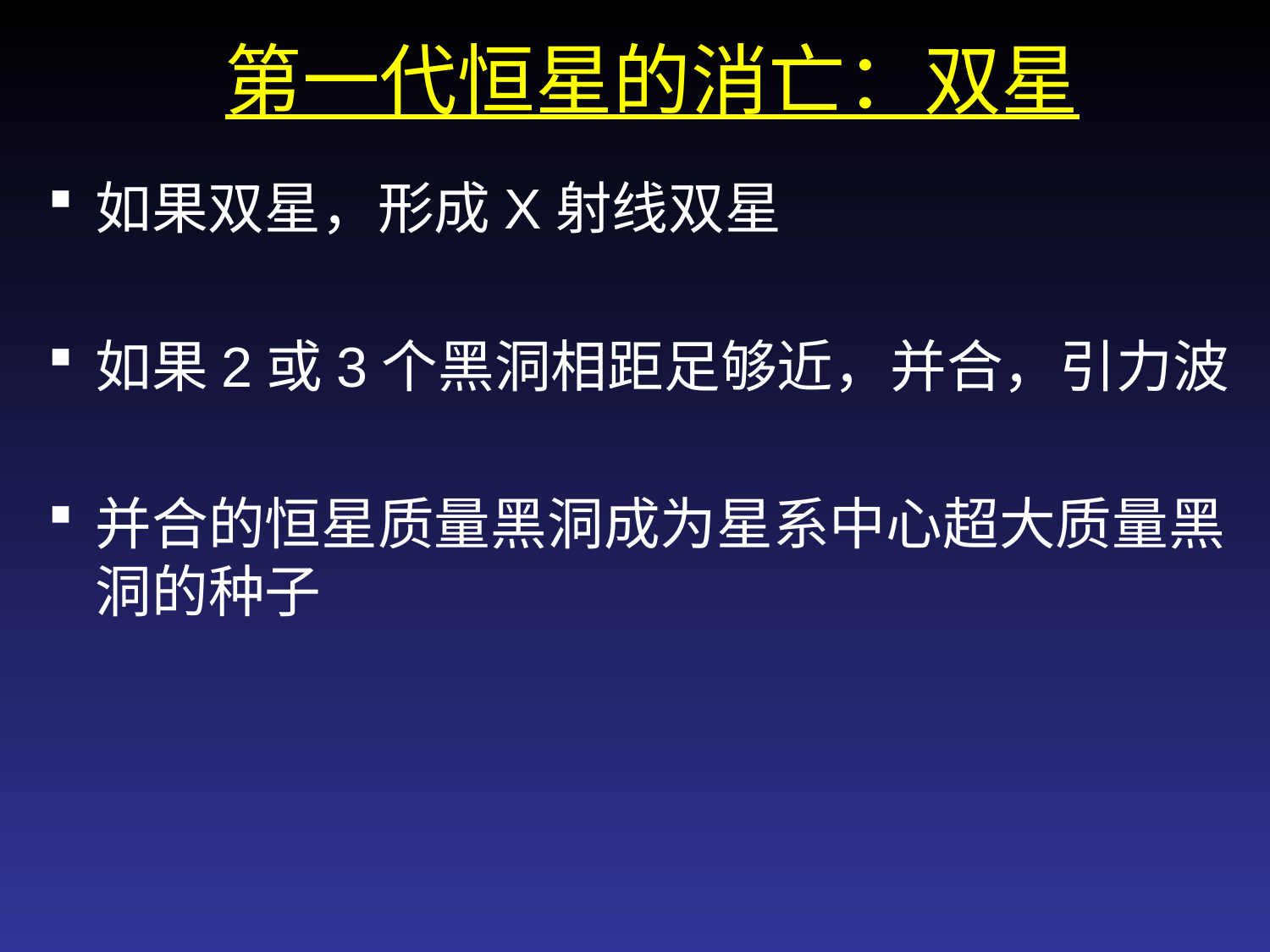

第一代恒星的消亡：双星
如果双星，形成X射线双星

如果2或3个黑洞相距足够近，并合，引力波

并合的恒星质量黑洞成为星系中心超大质量黑洞的种子